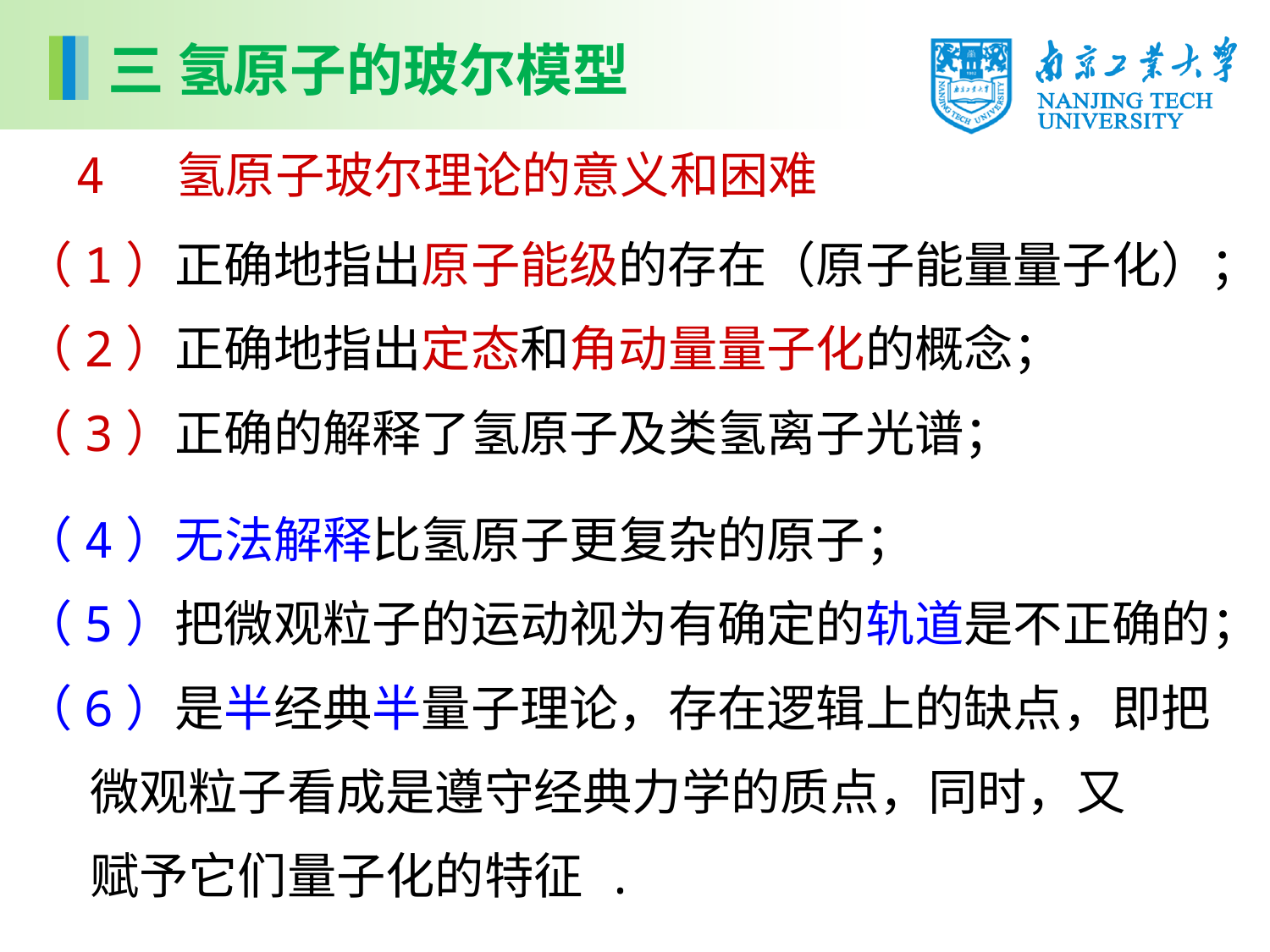

三 氢原子的玻尔模型
4  氢原子玻尔理论的意义和困难
（1）正确地指出原子能级的存在（原子能量量子化）；
（2）正确地指出定态和角动量量子化的概念；
（3）正确的解释了氢原子及类氢离子光谱；
（4）无法解释比氢原子更复杂的原子；
（5）把微观粒子的运动视为有确定的轨道是不正确的；
（6）是半经典半量子理论，存在逻辑上的缺点，即把
     微观粒子看成是遵守经典力学的质点，同时，又
     赋予它们量子化的特征 .